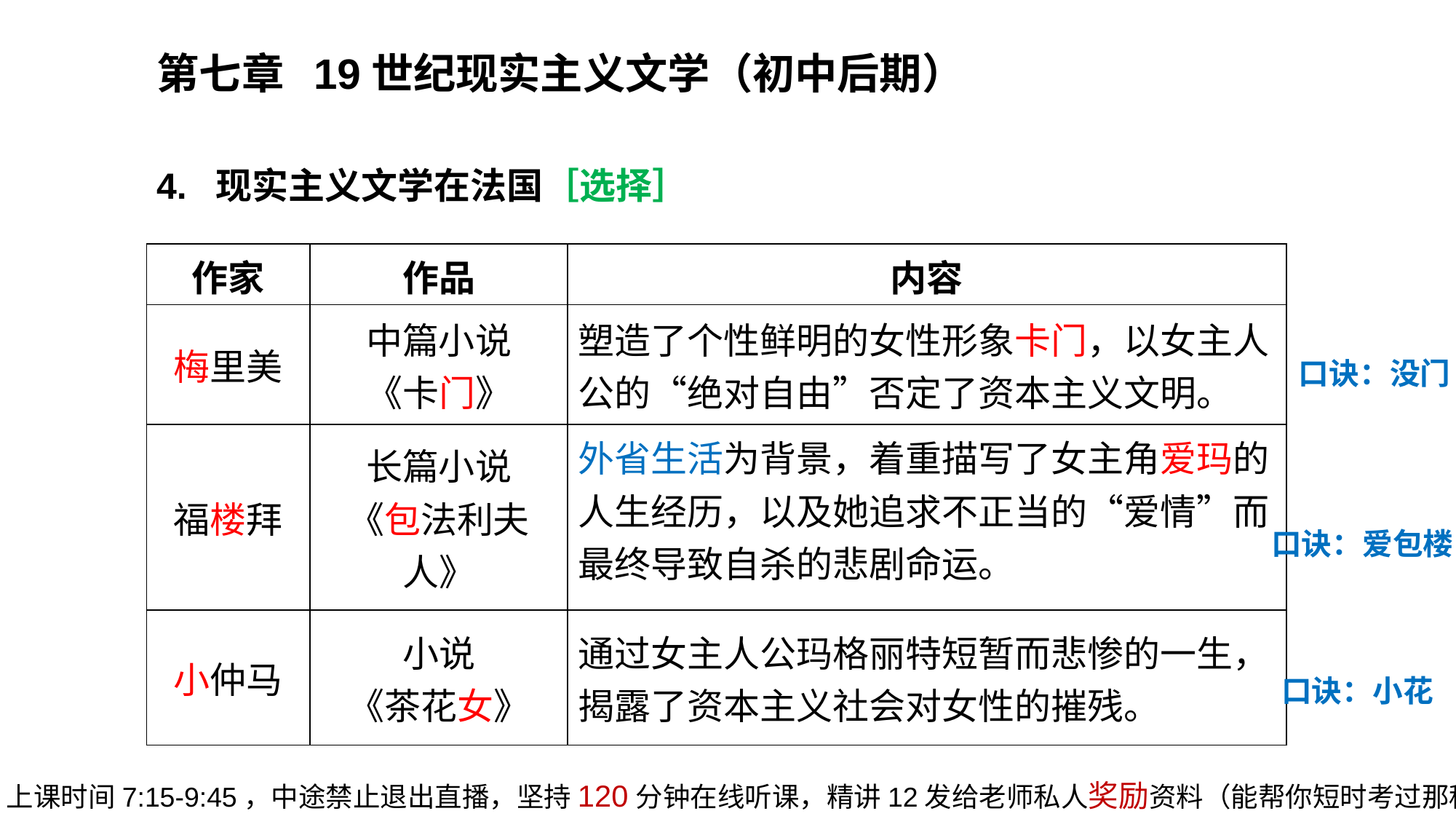

第七章  19世纪现实主义文学（初中后期）
4.  现实主义文学在法国［选择］
| 作家 | 作品 | 内容 |
| --- | --- | --- |
| 梅里美 | 中篇小说 《卡门》 | 塑造了个性鲜明的女性形象卡门，以女主人公的“绝对自由”否定了资本主义文明。 |
| 福楼拜 | 长篇小说 《包法利夫人》 | 外省生活为背景，着重描写了女主角爱玛的人生经历，以及她追求不正当的“爱情”而最终导致自杀的悲剧命运。 |
| 小仲马 | 小说 《茶花女》 | 通过女主人公玛格丽特短暂而悲惨的一生，揭露了资本主义社会对女性的摧残。 |
口诀：没门
口诀：爱包楼
口诀：小花